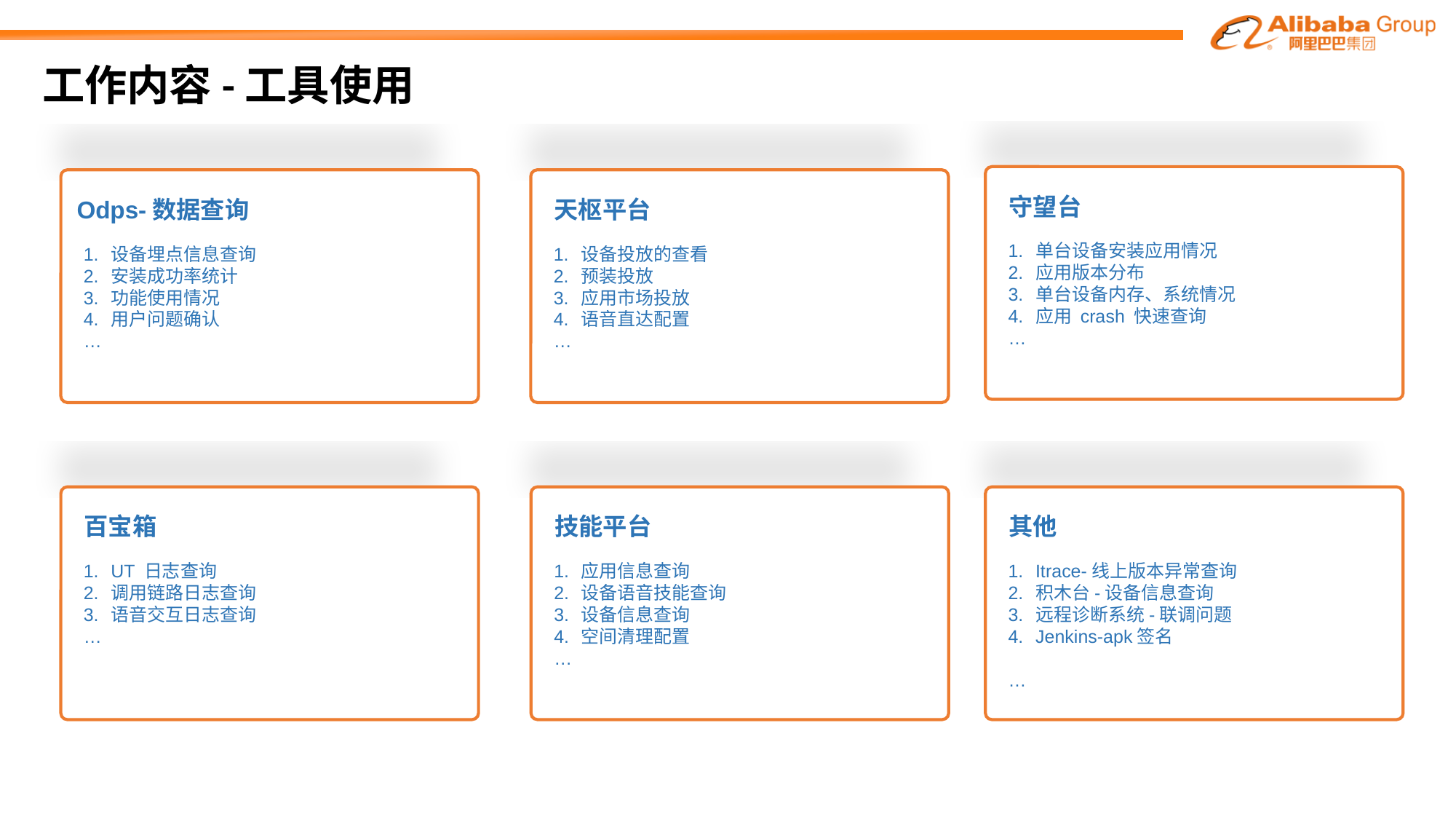

# 工作内容-工具使用

守望台
Odps-数据查询
天枢平台
单台设备安装应用情况
应用版本分布
单台设备内存、系统情况
应用 crash 快速查询
…
设备埋点信息查询
安装成功率统计
功能使用情况
用户问题确认
…
设备投放的查看
预装投放
应用市场投放
语音直达配置
…

百宝箱
技能平台
其他
UT 日志查询
调用链路日志查询
语音交互日志查询
…
应用信息查询
设备语音技能查询
设备信息查询
空间清理配置
…
Itrace-线上版本异常查询
积木台-设备信息查询
远程诊断系统-联调问题
Jenkins-apk签名

…